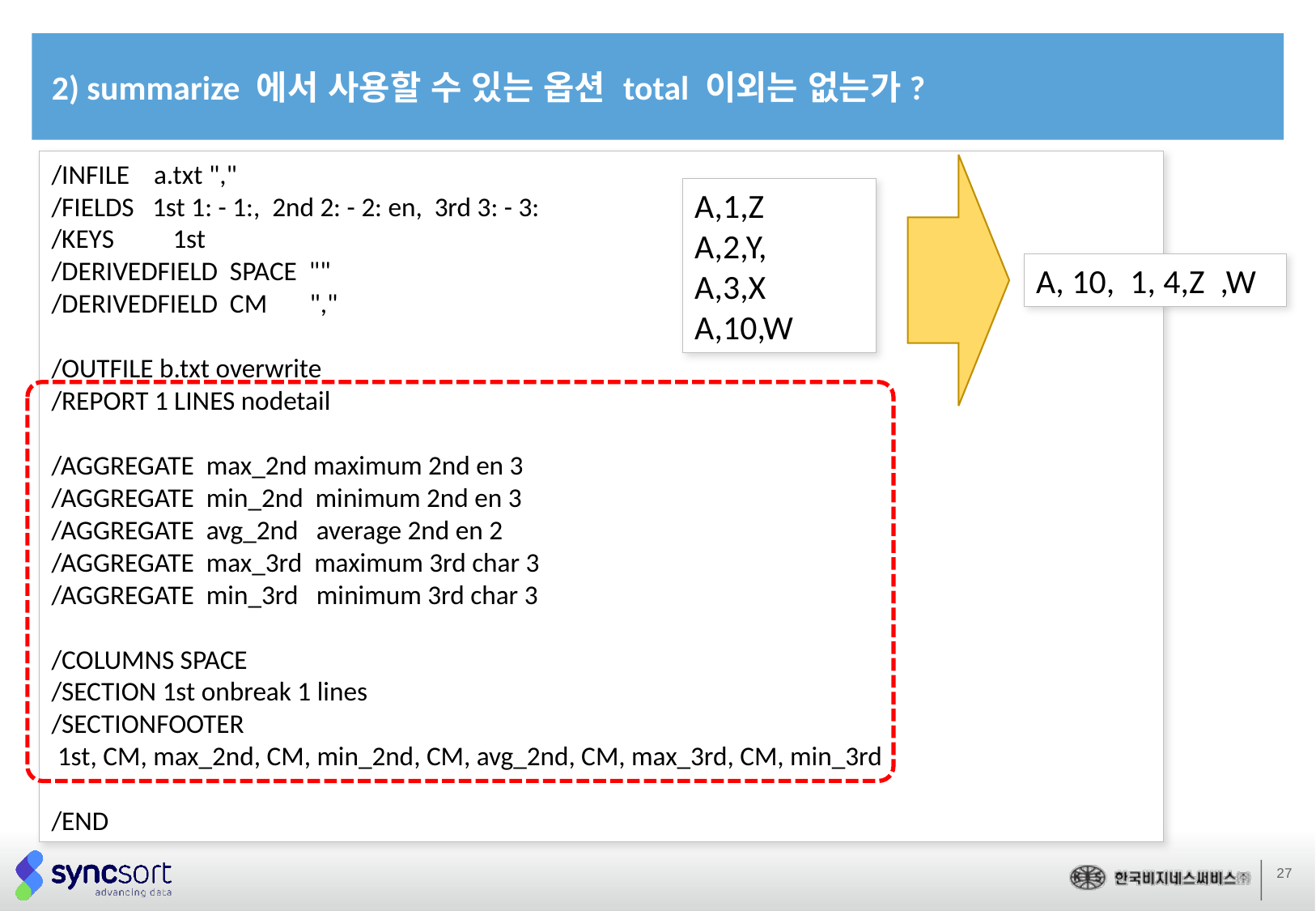

2) summarize 에서 사용할 수 있는 옵션 total 이외는 없는가?
/INFILE    a.txt ","
/FIELDS   1st 1: - 1:,  2nd 2: - 2: en,  3rd 3: - 3:
/KEYS	1st
/DERIVEDFIELD  SPACE  ""
/DERIVEDFIELD  CM       ","

/OUTFILE b.txt overwrite
/REPORT 1 LINES nodetail

/AGGREGATE  max_2nd maximum 2nd en 3
/AGGREGATE  min_2nd  minimum 2nd en 3
/AGGREGATE  avg_2nd   average 2nd en 2
/AGGREGATE  max_3rd  maximum 3rd char 3
/AGGREGATE  min_3rd   minimum 3rd char 3

/COLUMNS SPACE
/SECTION 1st onbreak 1 lines
/SECTIONFOOTER
 1st, CM, max_2nd, CM, min_2nd, CM, avg_2nd, CM, max_3rd, CM, min_3rd

/END

A,1,Z
A,2,Y,
A,3,X
A,10,W
A, 10,  1, 4,Z  ,W